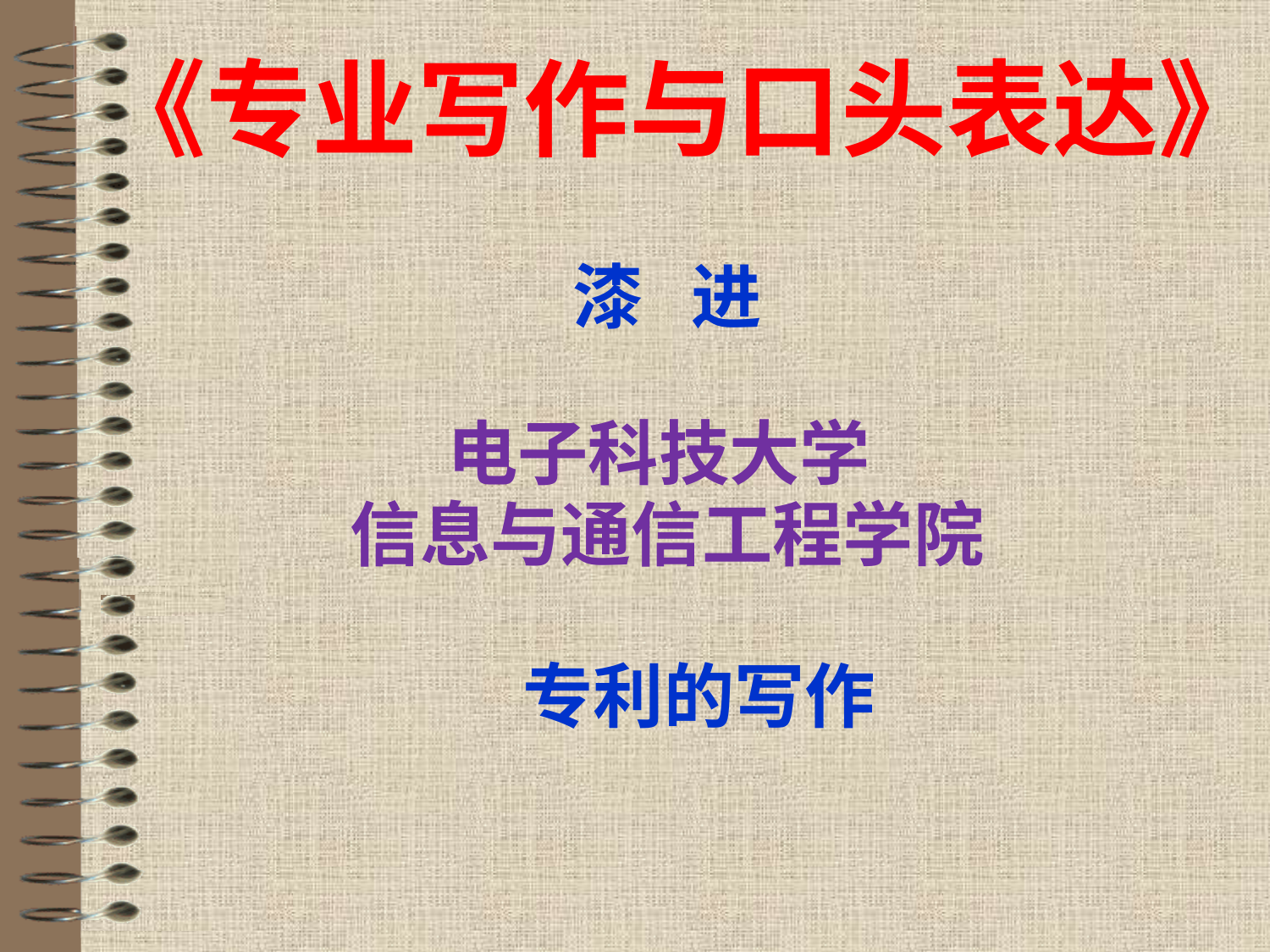

# 《专业写作与口头表达》
漆   进

电子科技大学
信息与通信工程学院

专利的写作